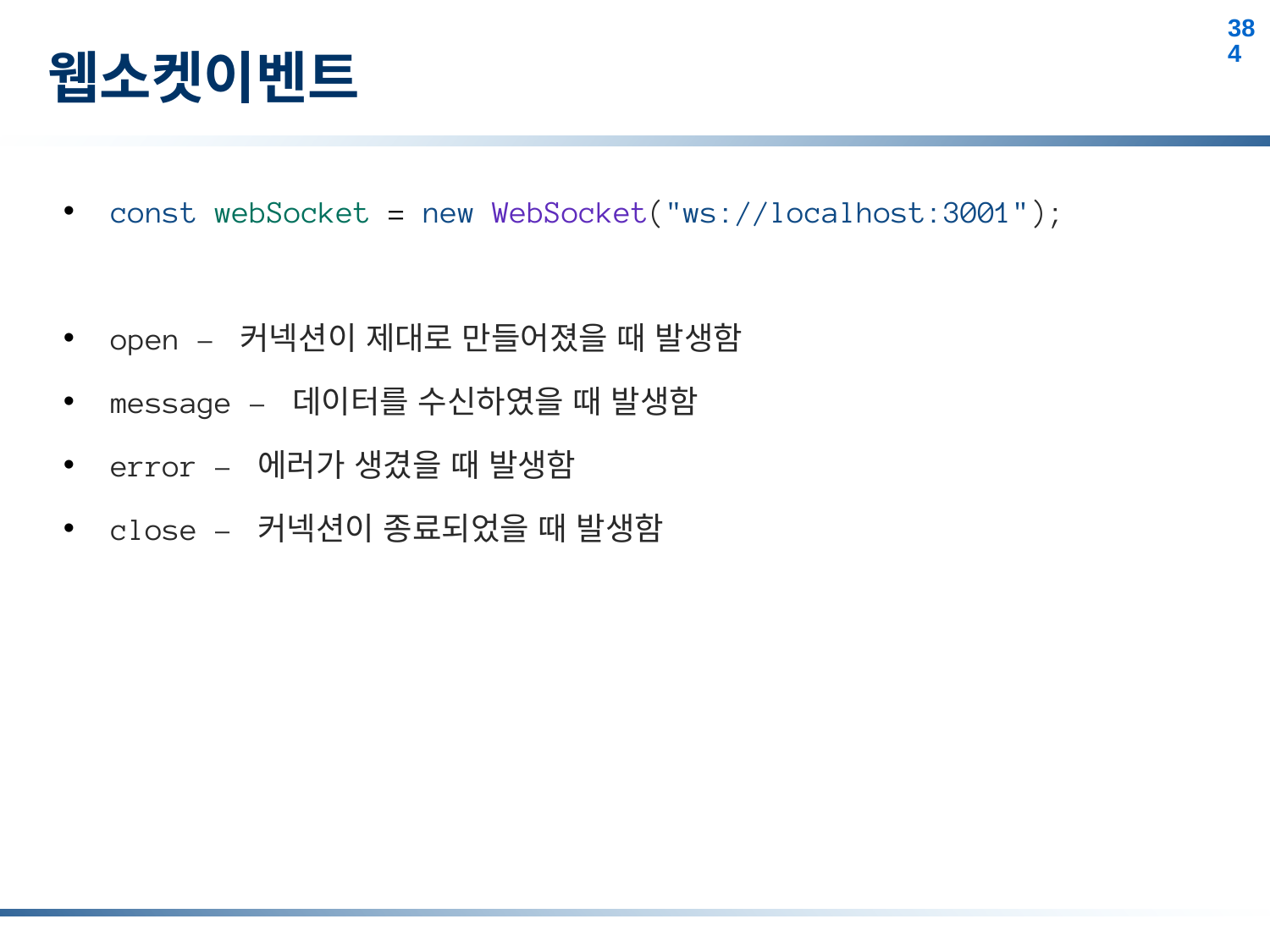

# 웹소켓이벤트
const webSocket = new WebSocket("ws://localhost:3001");

open – 커넥션이 제대로 만들어졌을 때 발생함
message – 데이터를 수신하였을 때 발생함
error – 에러가 생겼을 때 발생함
close – 커넥션이 종료되었을 때 발생함